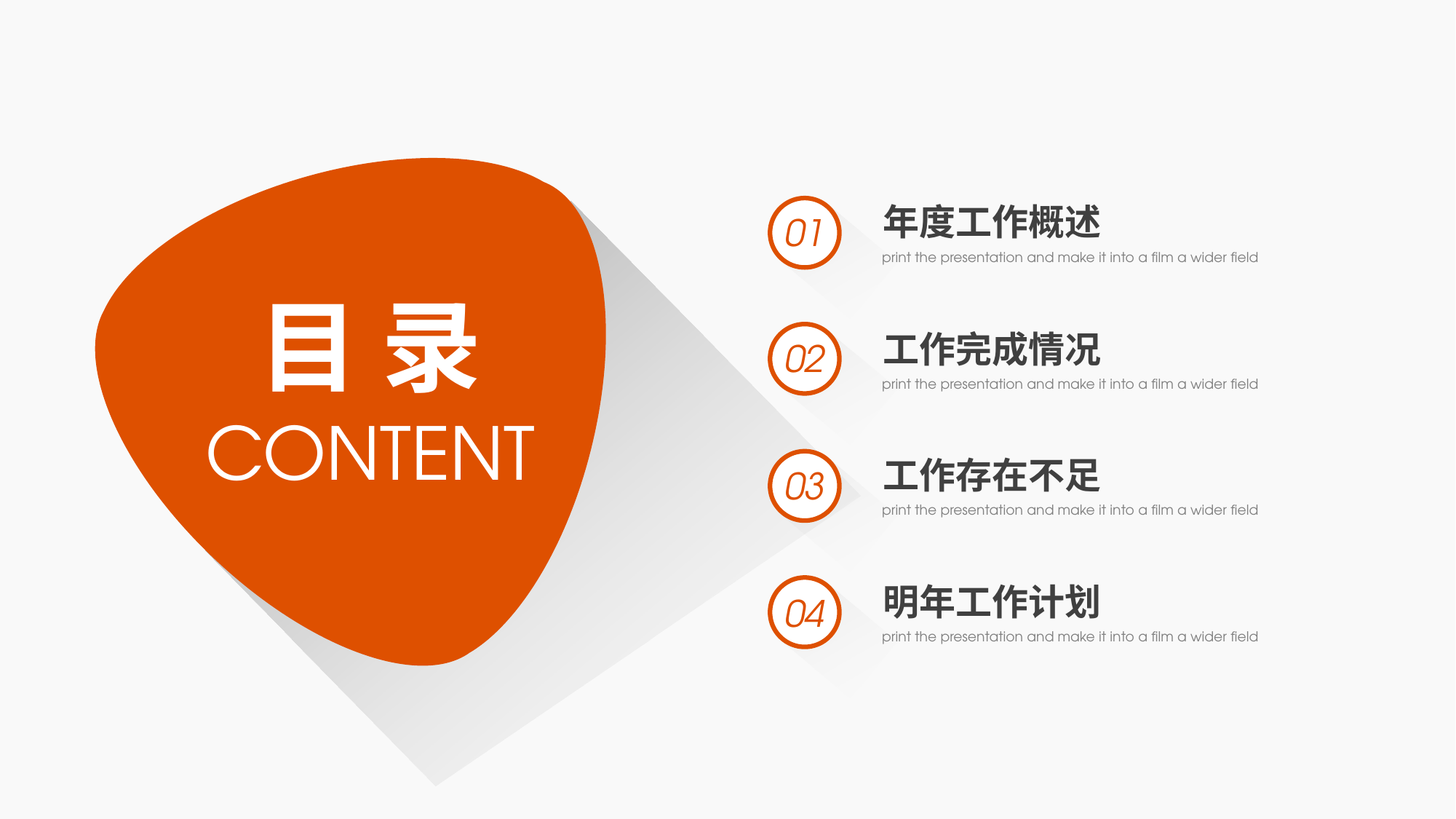

年度工作概述
print the presentation and make it into a film a wider field

01

目 录
工作完成情况
print the presentation and make it into a film a wider field

02

CONTENT
工作存在不足
print the presentation and make it into a film a wider field

03

明年工作计划
print the presentation and make it into a film a wider field

04